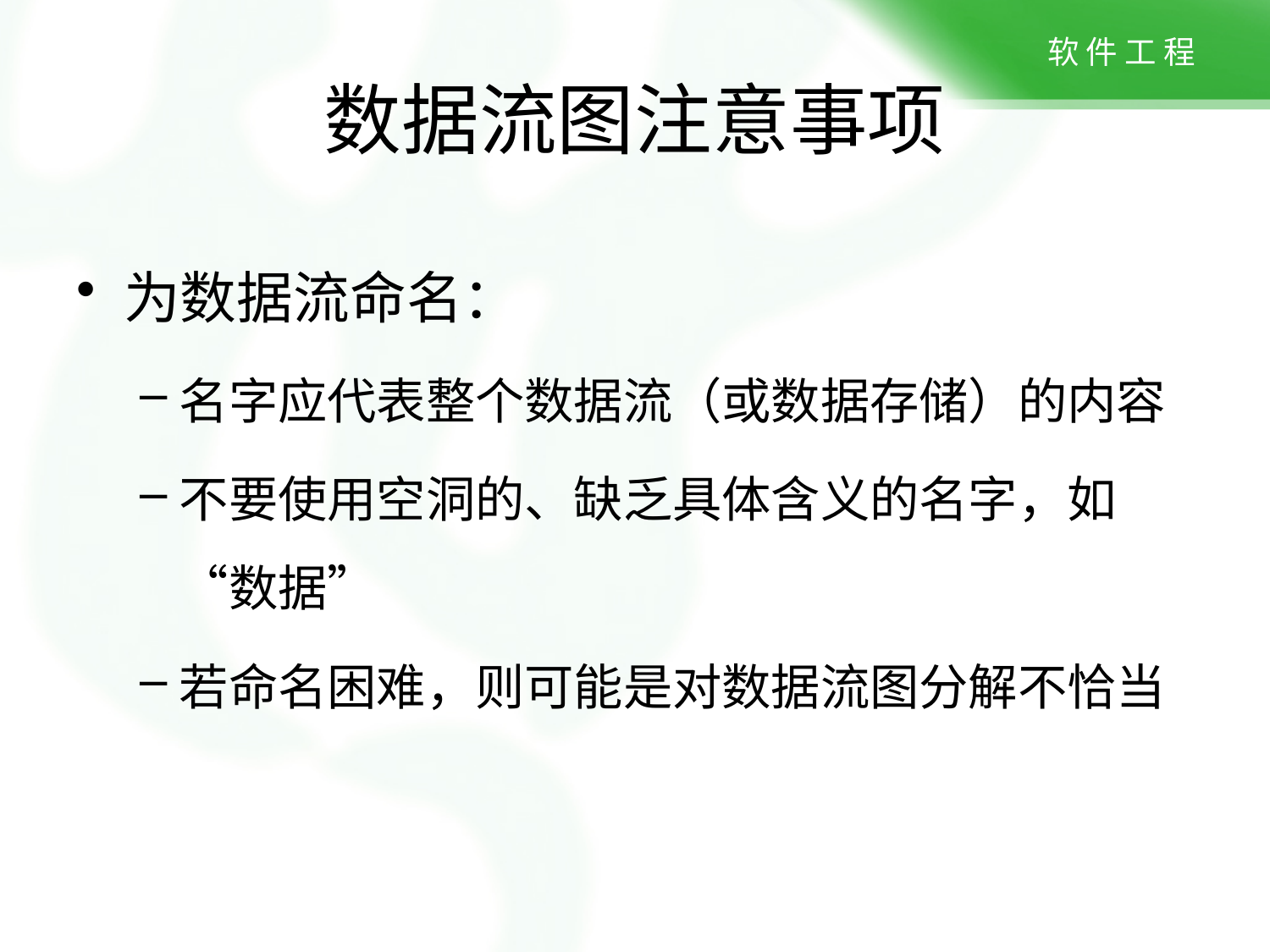

# 数据流图注意事项
为数据流命名：
名字应代表整个数据流（或数据存储）的内容
不要使用空洞的、缺乏具体含义的名字，如“数据”
若命名困难，则可能是对数据流图分解不恰当